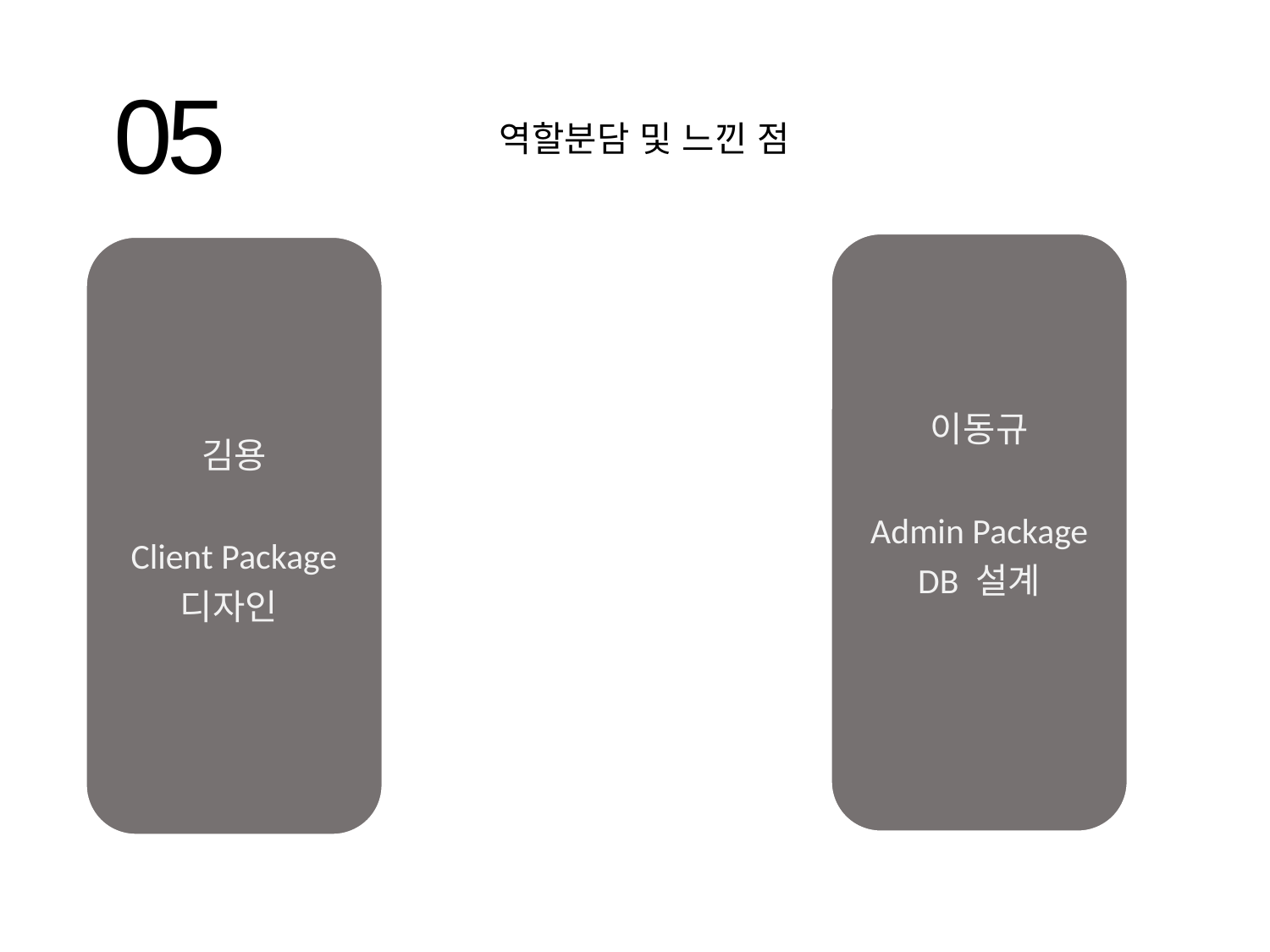

05
역할분담 및 느낀 점

이동규

Admin Package
DB 설계

김용

Client Package
디자인